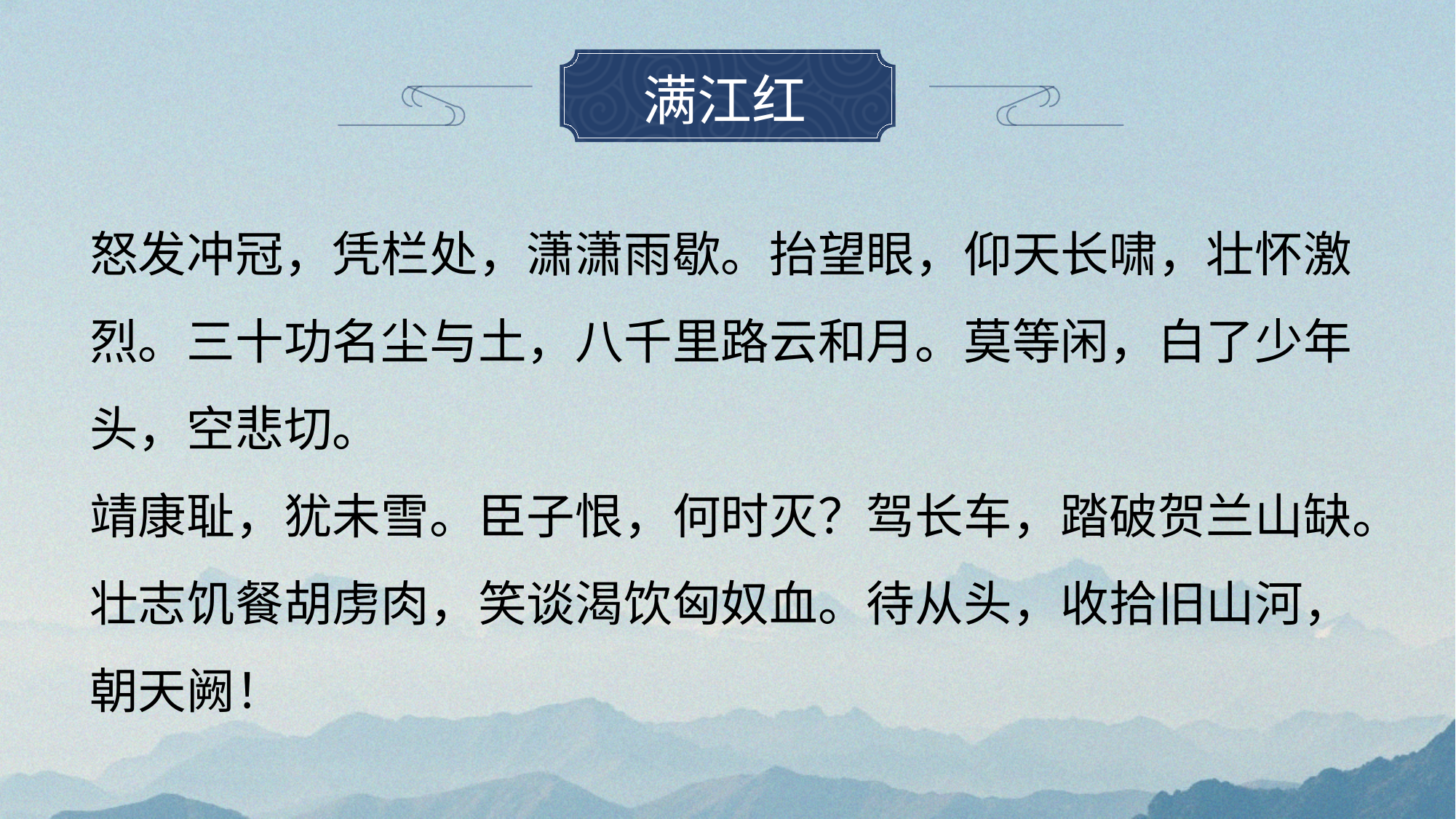

# 满江红
怒发冲冠，凭栏处，潇潇雨歇。抬望眼，仰天长啸，壮怀激烈。三十功名尘与土，八千里路云和月。莫等闲，白了少年头，空悲切。
靖康耻，犹未雪。臣子恨，何时灭？驾长车，踏破贺兰山缺。壮志饥餐胡虏肉，笑谈渴饮匈奴血。待从头，收拾旧山河，朝天阙！